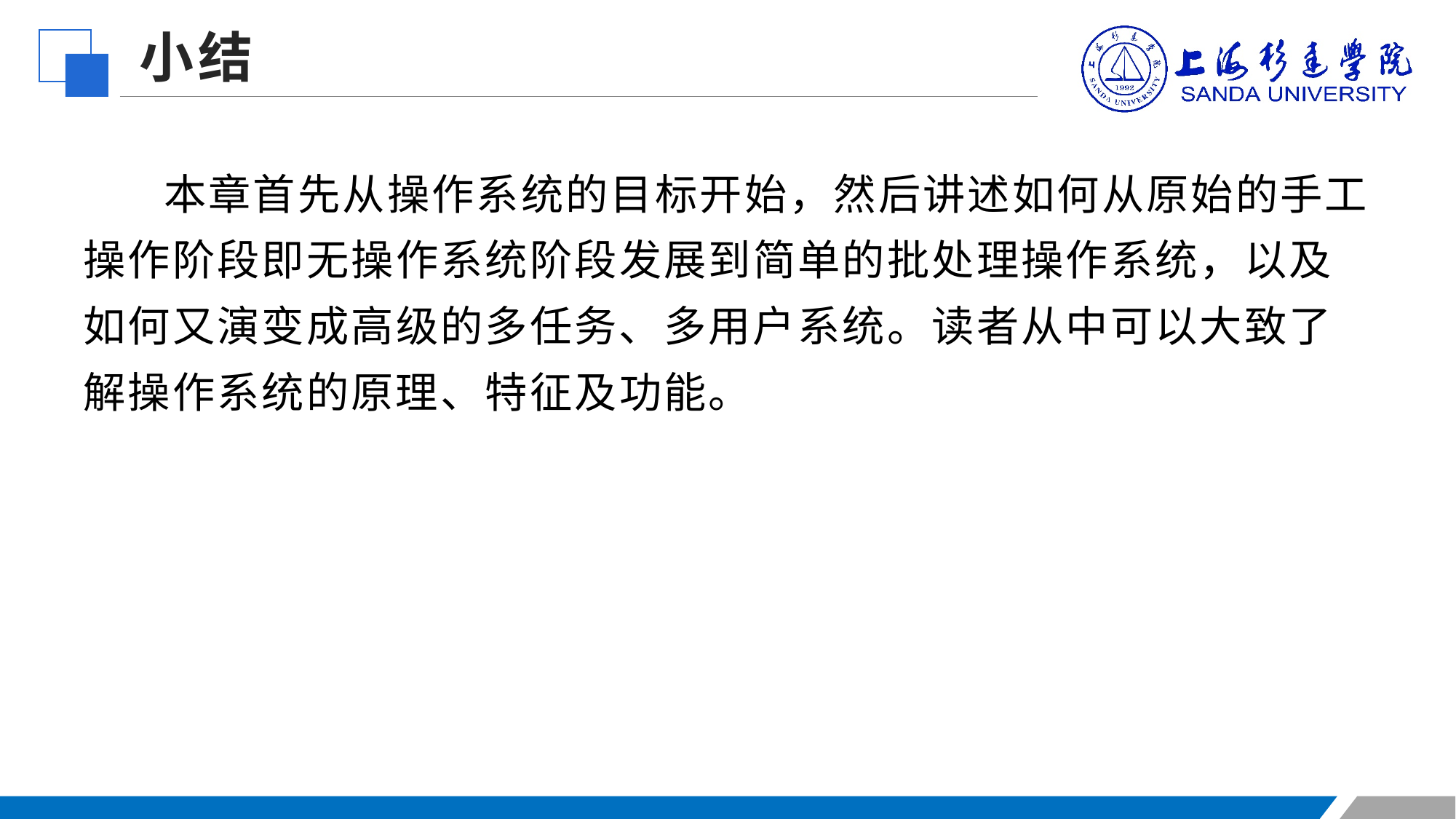

小结
      本章首先从操作系统的目标开始，然后讲述如何从原始的手工操作阶段即无操作系统阶段发展到简单的批处理操作系统，以及如何又演变成高级的多任务、多用户系统。读者从中可以大致了解操作系统的原理、特征及功能。